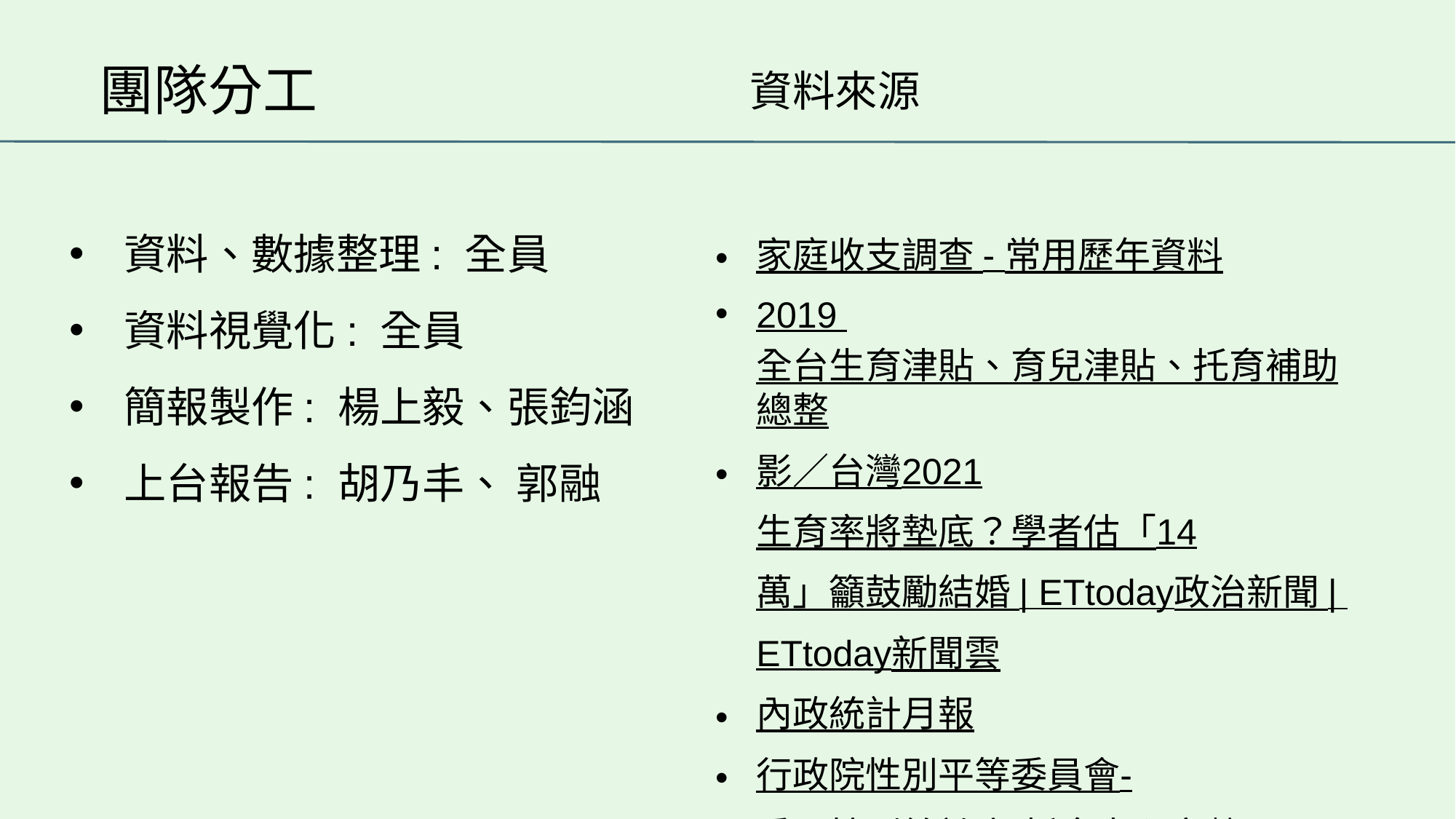

團隊分工
資料來源
資料、數據整理: 全員
資料視覺化: 全員
簡報製作: 楊上毅、張鈞涵
上台報告: 胡乃丰、 郭融
家庭收支調查 - 常用歷年資料
2019 全台生育津貼、育兒津貼、托育補助總整
影／台灣2021生育率將墊底？學者估「14萬」籲鼓勵結婚 | ETtoday政治新聞 | ETtoday新聞雲
內政統計月報
行政院性別平等委員會-重要性別統計庫-托育中心家數